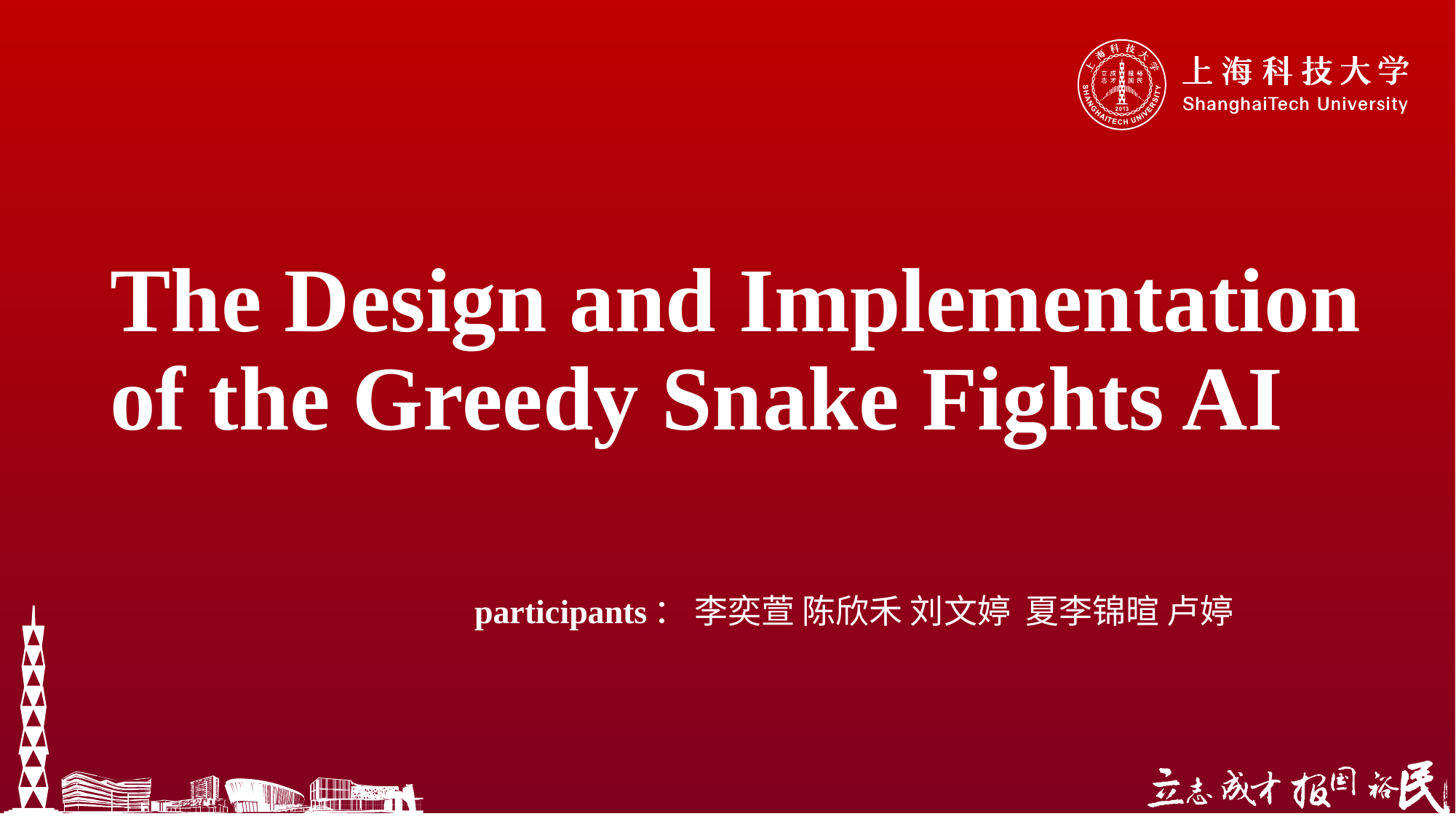

# The Design and Implementation of the Greedy Snake Fights AI
participants： 李奕萱 陈欣禾 刘文婷  夏李锦暄 卢婷